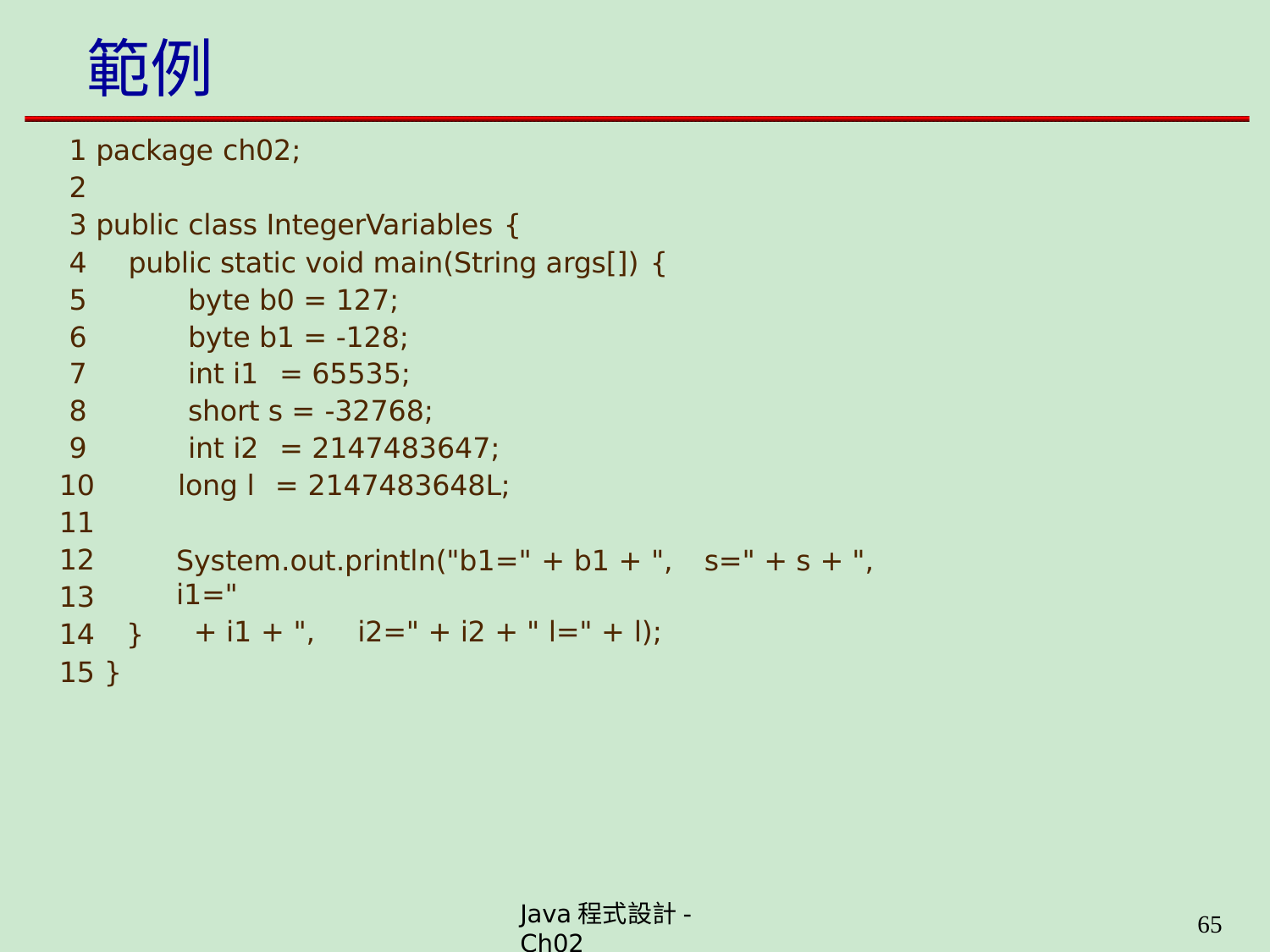

# 範例
1 package ch02;
2
3 public class IntegerVariables {
4	public static void main(String args[]) {
5	byte b0 = 127;
6	byte b1 = -128;
7	int i1	= 65535;
8	short s = -32768;
9	int i2	= 2147483647;
10	long l	= 2147483648L;
11
12
13
14	}
System.out.println("b1=" + b1 + ",	s=" + s + ",	i1="
+ i1 + ",	i2=" + i2 + " l=" + l);
15 }
Java程式設計-Ch02
65